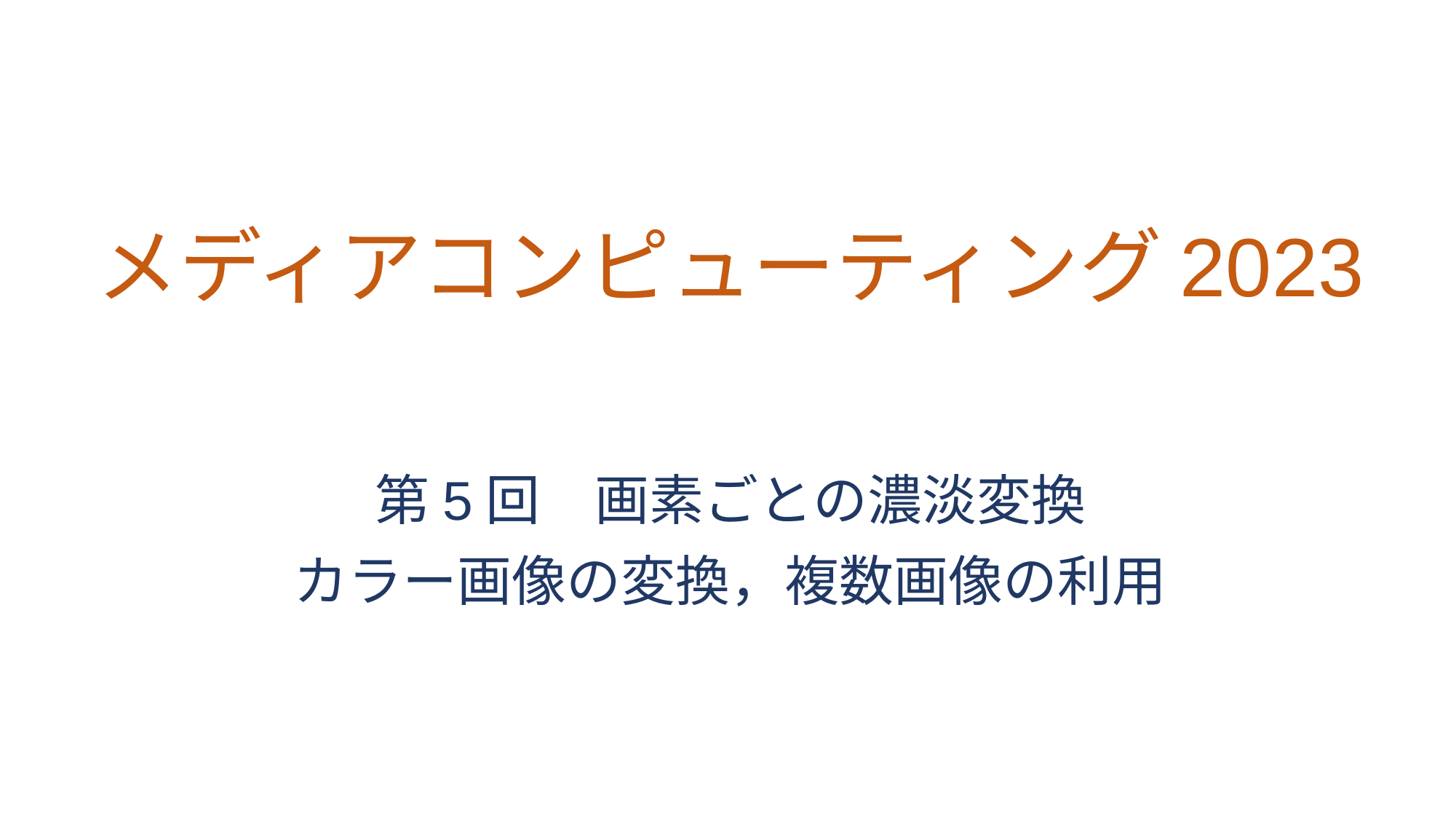

# メディアコンピューティング2023
第5回　画素ごとの濃淡変換
カラー画像の変換，複数画像の利用